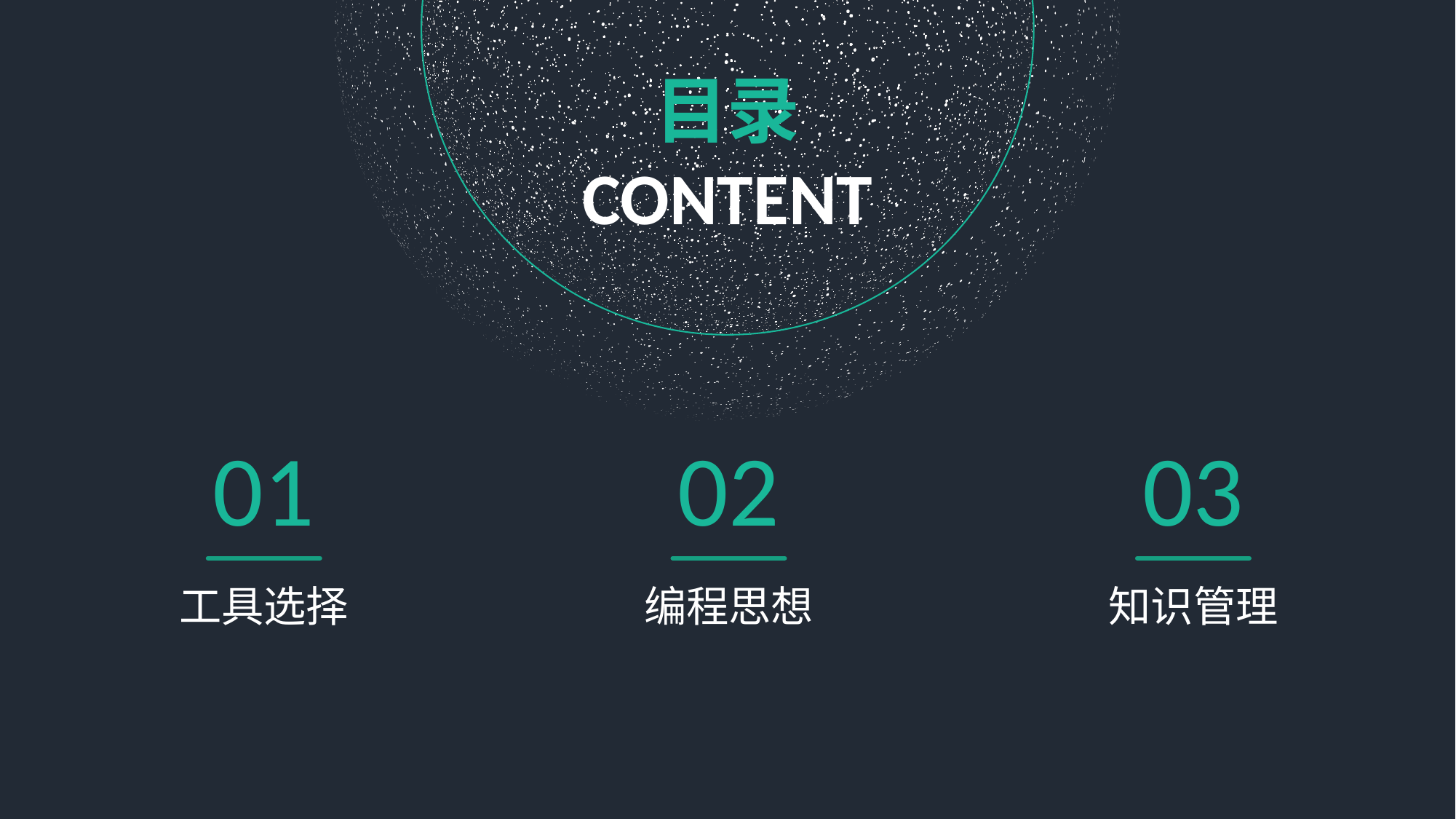

目录
CONTENT
01
02
03
工具选择
编程思想
知识管理